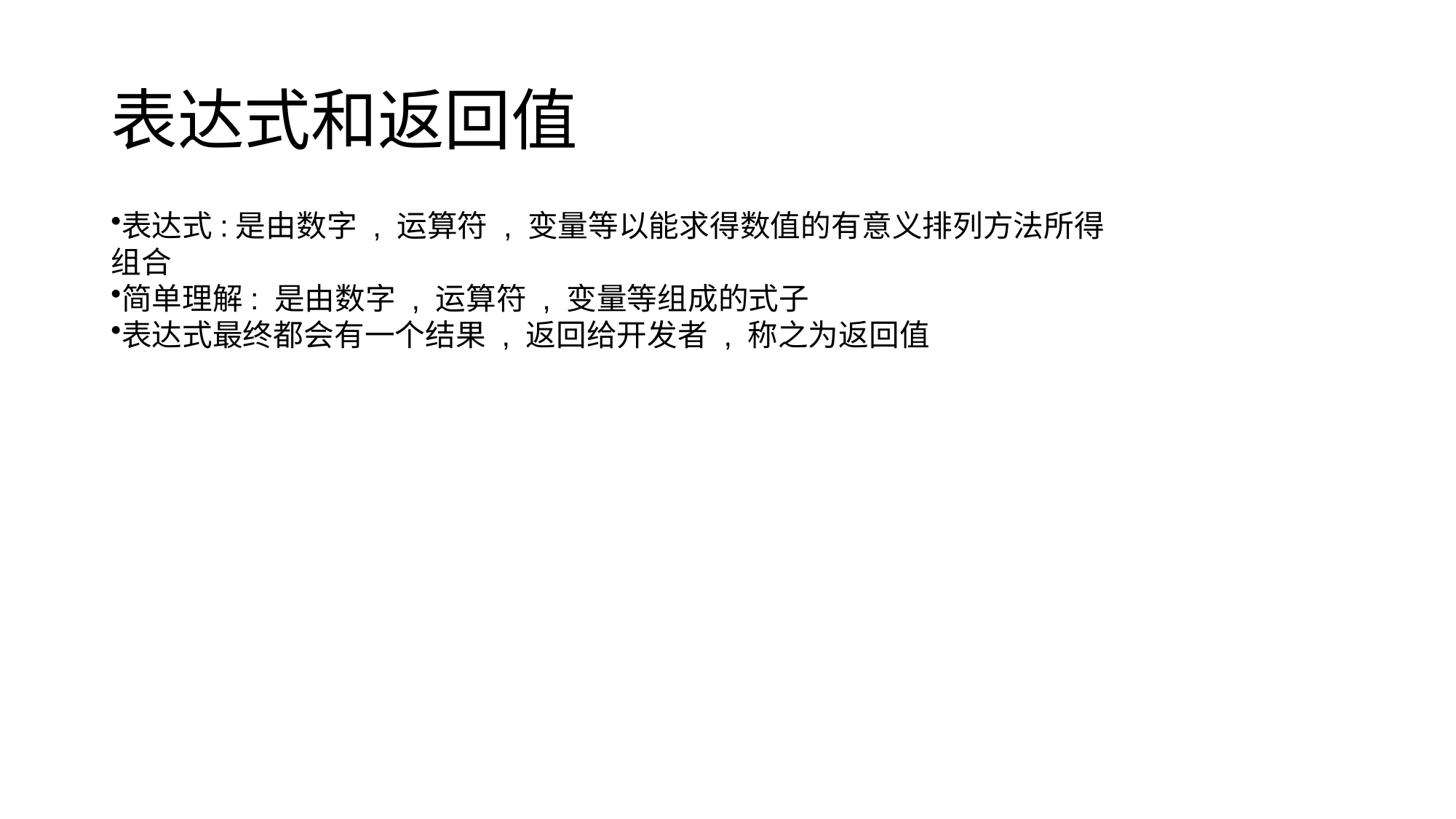

# 表达式和返回值

表达式:是由数字 , 运算符 , 变量等以能求得数值的有意义排列方法所得组合
简单理解: 是由数字 , 运算符 , 变量等组成的式子
表达式最终都会有一个结果 , 返回给开发者 , 称之为返回值